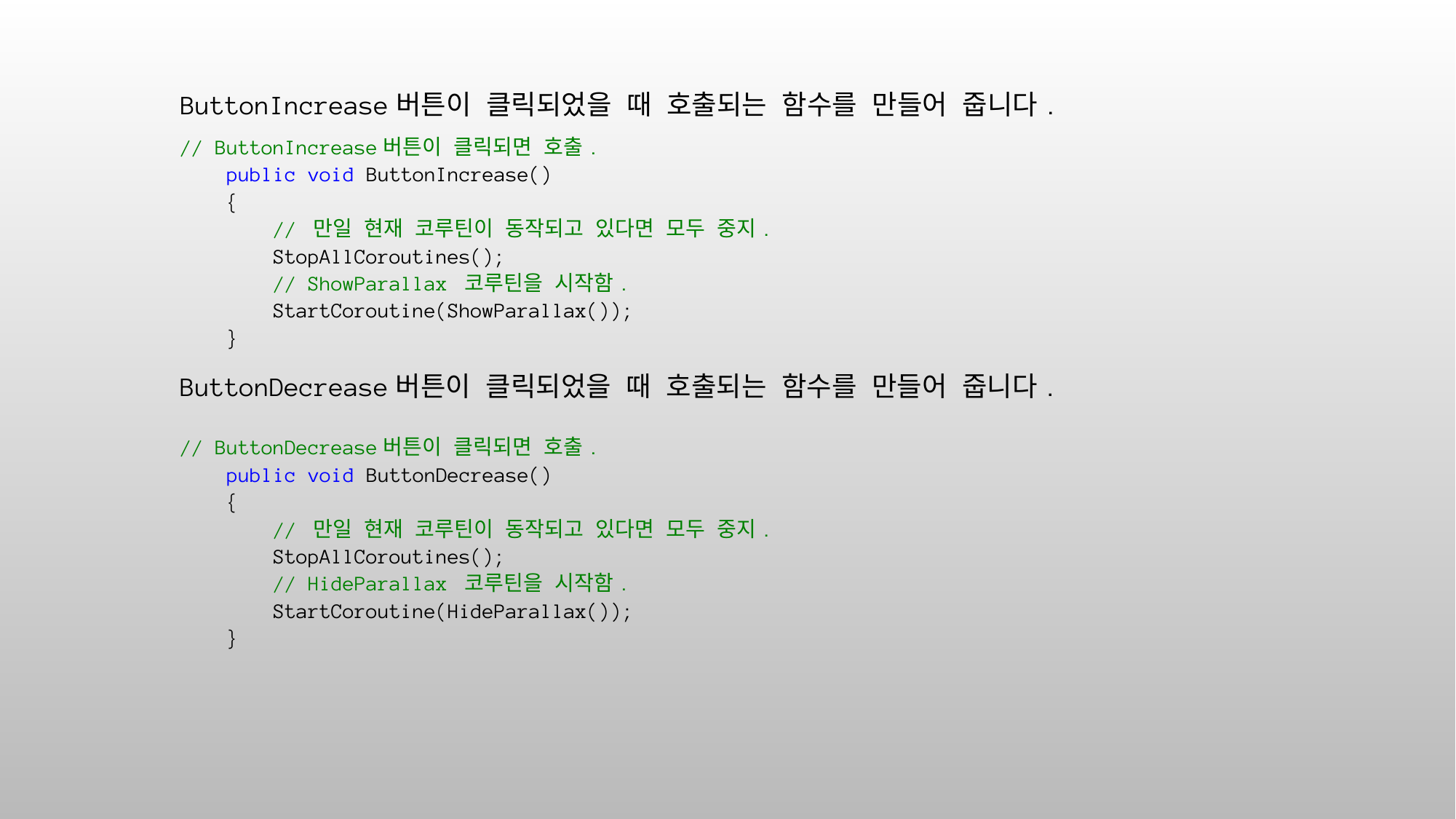

ButtonIncrease버튼이 클릭되었을 때 호출되는 함수를 만들어 줍니다.
// ButtonIncrease버튼이 클릭되면 호출.
    public void ButtonIncrease()
    {
        // 만일 현재 코루틴이 동작되고 있다면 모두 중지.
        StopAllCoroutines();
        // ShowParallax 코루틴을 시작함.
        StartCoroutine(ShowParallax());
    }
ButtonDecrease버튼이 클릭되었을 때 호출되는 함수를 만들어 줍니다.
// ButtonDecrease버튼이 클릭되면 호출.
    public void ButtonDecrease()
    {
        // 만일 현재 코루틴이 동작되고 있다면 모두 중지.
        StopAllCoroutines();
        // HideParallax 코루틴을 시작함.
        StartCoroutine(HideParallax());
    }